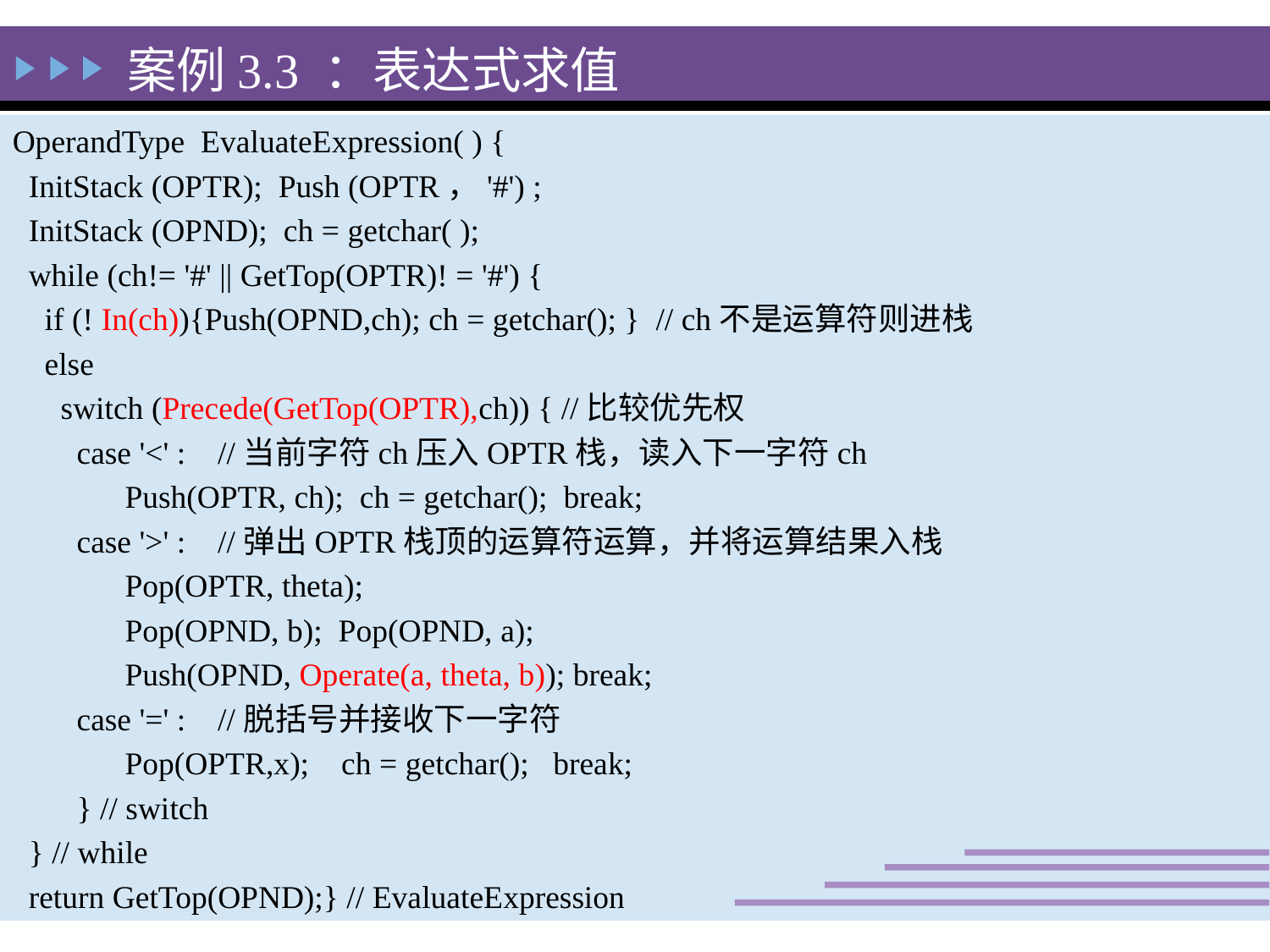

案例3.3 ：表达式求值
OperandType  EvaluateExpression( ) {
  InitStack (OPTR);  Push (OPTR，'#') ;
  InitStack (OPND);  ch = getchar( );
  while (ch!= '#' || GetTop(OPTR)! = '#') {
    if (! In(ch)){Push(OPND,ch); ch = getchar(); }  // ch不是运算符则进栈
    else
      switch (Precede(GetTop(OPTR),ch)) { //比较优先权
        case '<' :    //当前字符ch压入OPTR栈，读入下一字符ch
              Push(OPTR, ch);  ch = getchar();  break;
        case '>' :    //弹出OPTR栈顶的运算符运算，并将运算结果入栈
              Pop(OPTR, theta);
              Pop(OPND, b);  Pop(OPND, a);
              Push(OPND, Operate(a, theta, b)); break;
        case '=' :    //脱括号并接收下一字符
              Pop(OPTR,x);    ch = getchar();   break;
        } // switch
  } // while
  return GetTop(OPND);} // EvaluateExpression